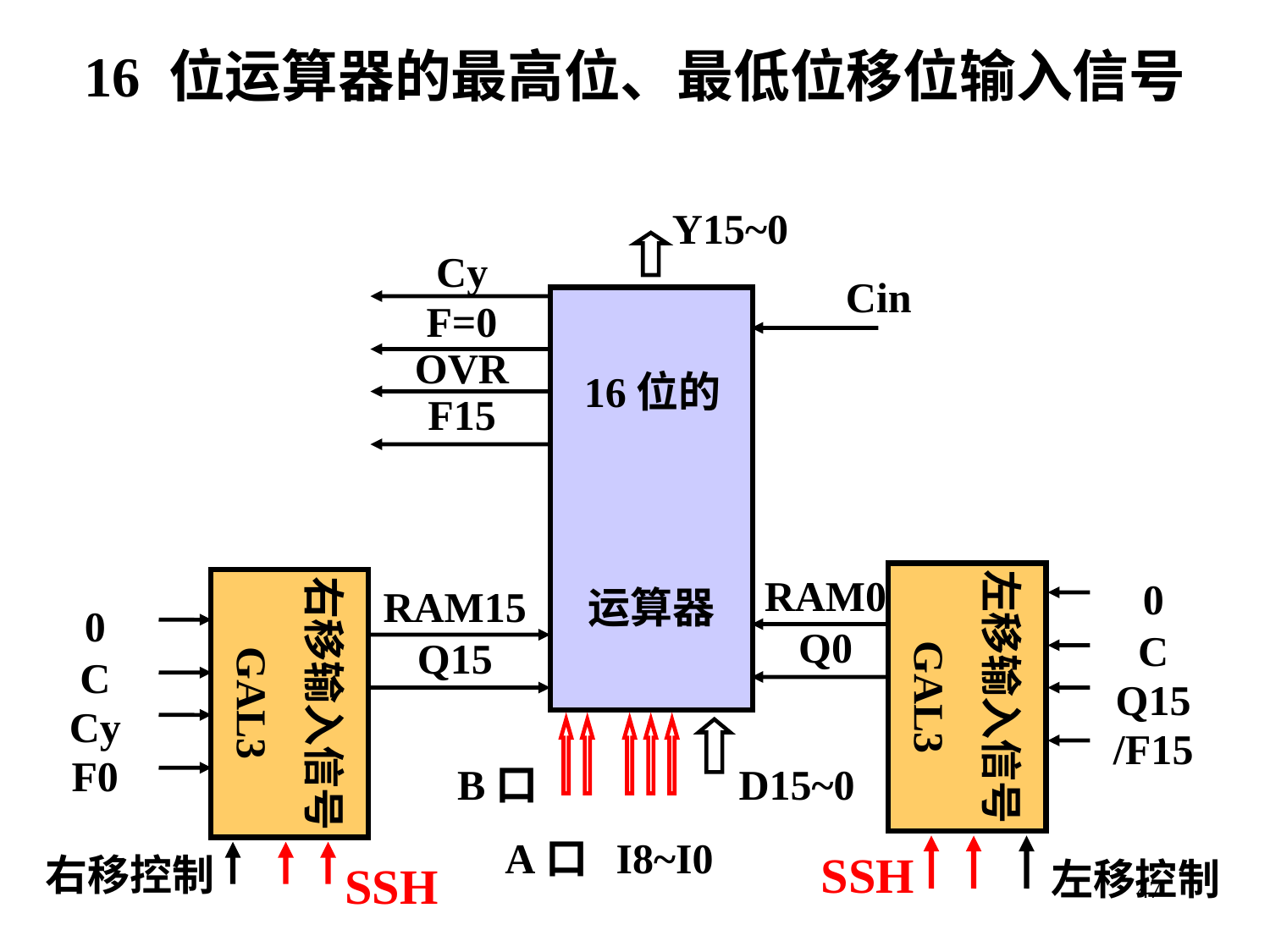

# 16 位运算器的最高位、最低位移位输入信号

Y15~0
Cy
F=0
OVR
F15

Cin

  16位的

运算器

0
C
Q15
/F15
RAM0
Q0
左移输入信号
GAL3
右移输入信号
GAL3
RAM15
Q15
0
C
Cy
F0

B口
D15~0

A口
I8~I0

SSH
右移控制

左移控制
SSH
47